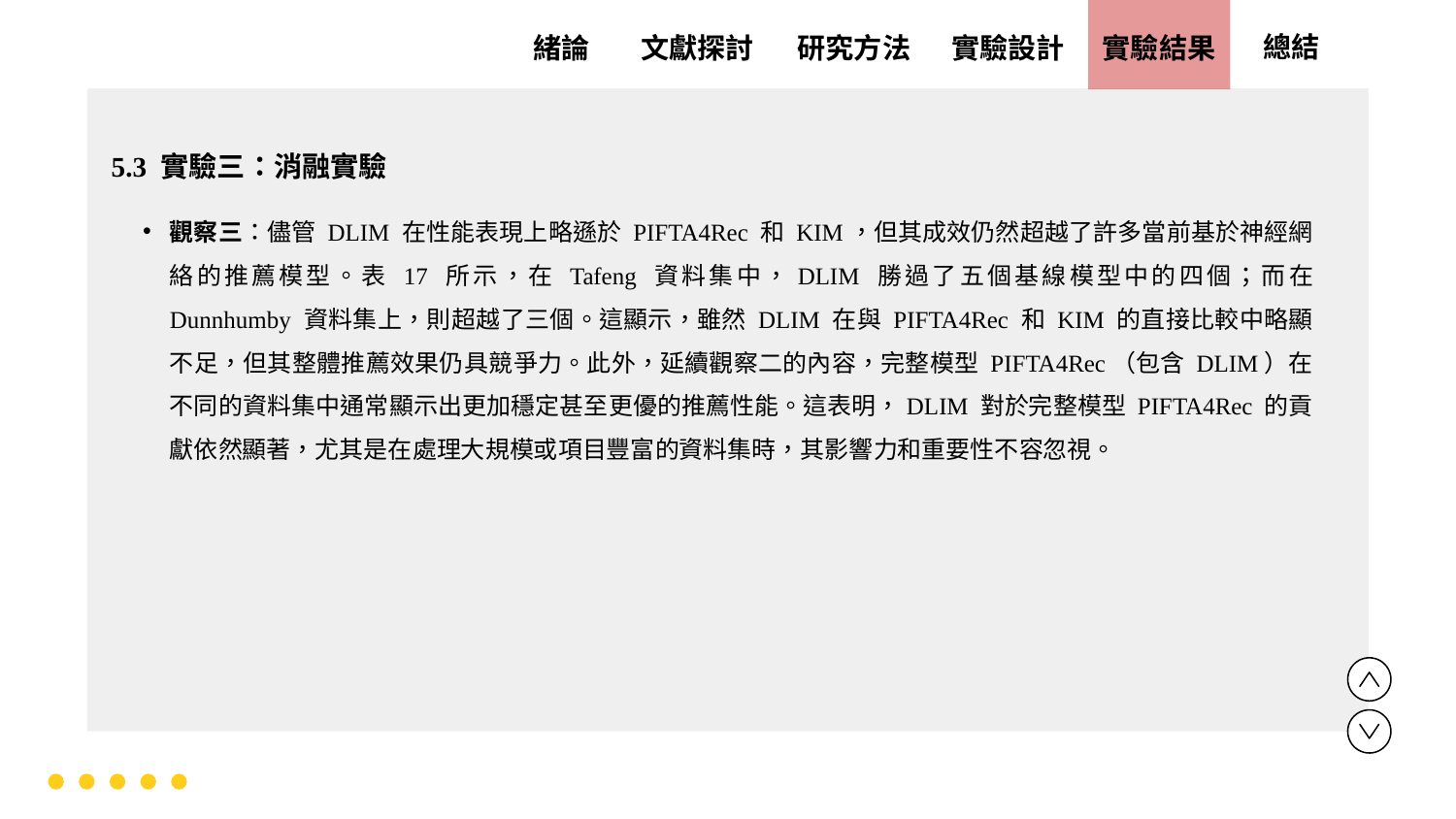

實驗設計
實驗結果
文獻探討
總結
緒論
研究方法
5.3 實驗三：消融實驗
觀察三：儘管 DLIM 在性能表現上略遜於 PIFTA4Rec 和 KIM，但其成效仍然超越了許多當前基於神經網絡的推薦模型。表 17 所示，在 Tafeng 資料集中，DLIM 勝過了五個基線模型中的四個；而在 Dunnhumby 資料集上，則超越了三個。這顯示，雖然 DLIM 在與 PIFTA4Rec 和 KIM 的直接比較中略顯不足，但其整體推薦效果仍具競爭力。此外，延續觀察二的內容，完整模型 PIFTA4Rec（包含 DLIM）在不同的資料集中通常顯示出更加穩定甚至更優的推薦性能。這表明，DLIM 對於完整模型 PIFTA4Rec 的貢獻依然顯著，尤其是在處理大規模或項目豐富的資料集時，其影響力和重要性不容忽視。